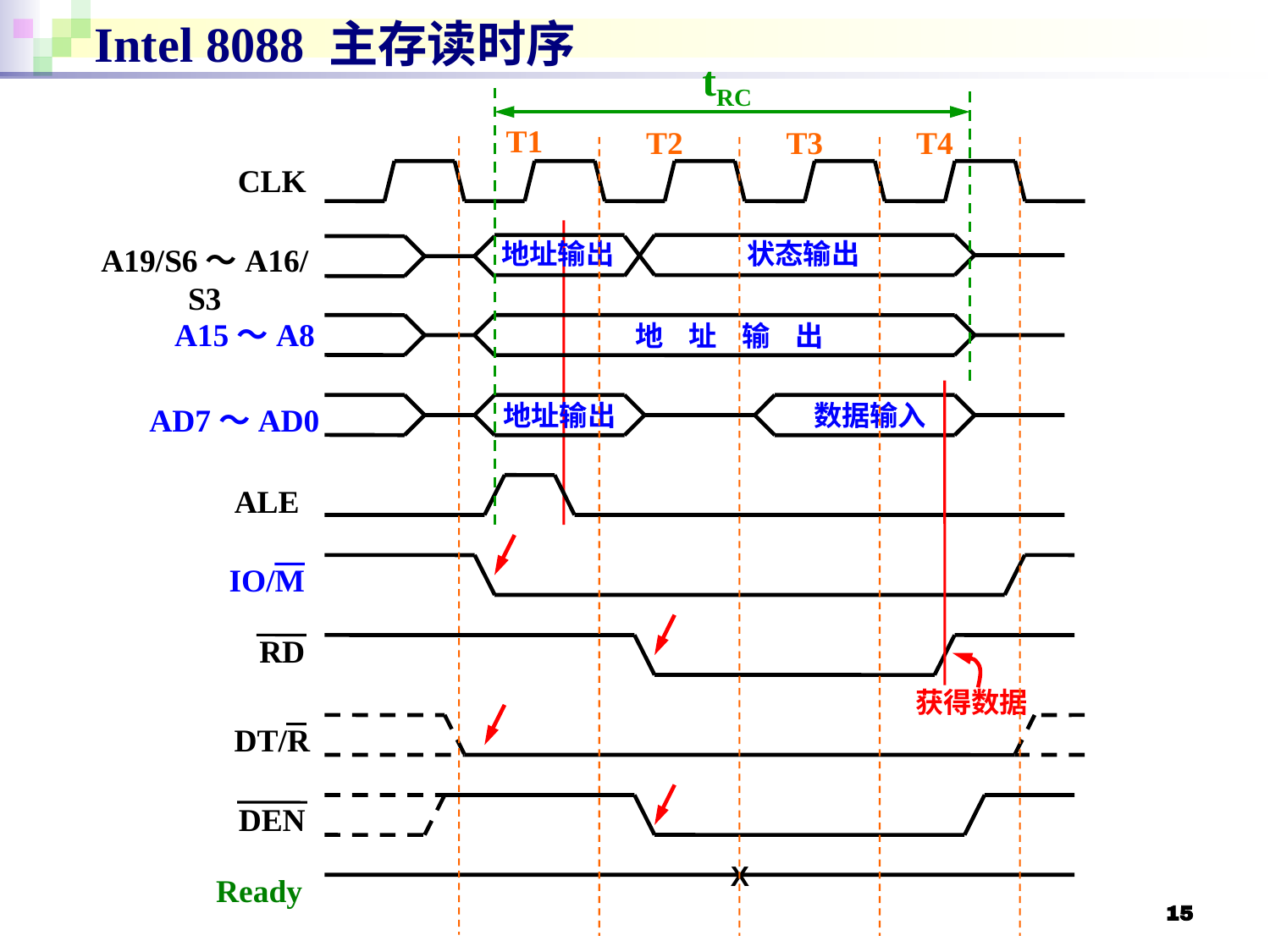

# Intel 8088 主存读时序
tRC
T1
T2
T3
T4

CLK

地址输出
状态输出
A19/S6～A16/S3

A15～A8
地    址    输    出

地址输出
数据输入
AD7～AD0

ALE

IO/M

RD

获得数据

DT/R

DEN

X
Ready

15